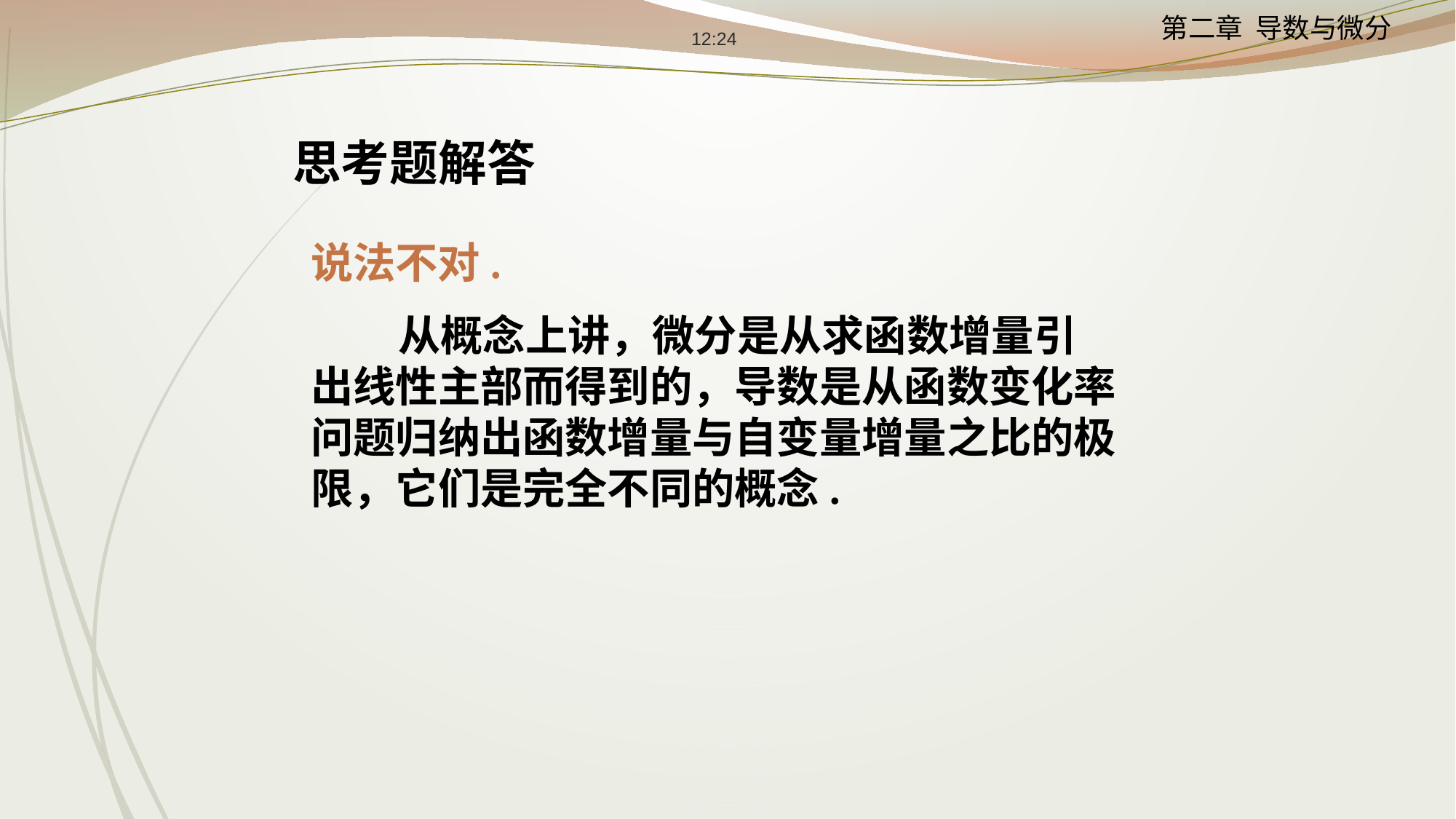

12:24
思考题解答
说法不对.
        从概念上讲，微分是从求函数增量引出线性主部而得到的，导数是从函数变化率问题归纳出函数增量与自变量增量之比的极限，它们是完全不同的概念.